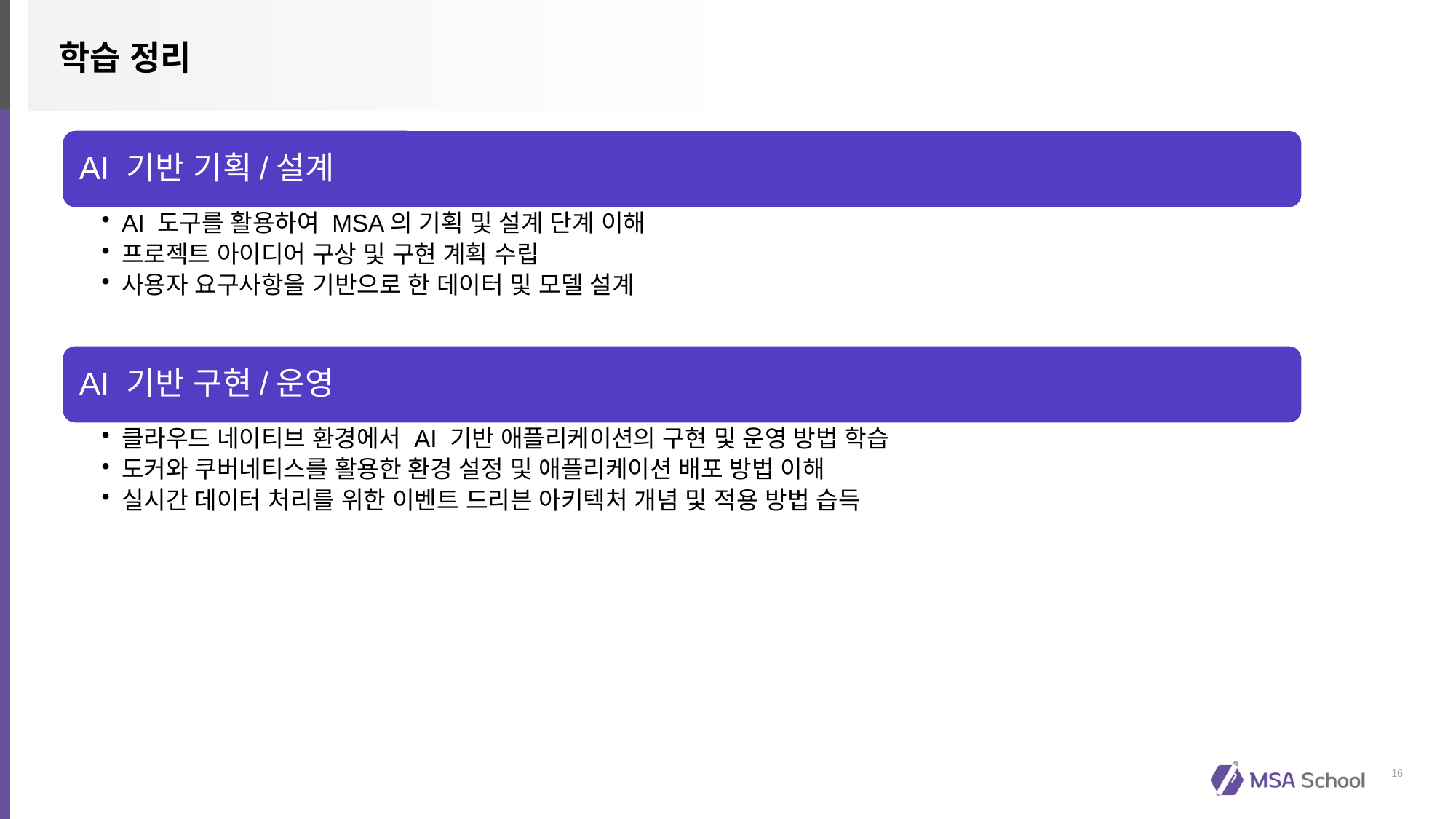

AI 기반 기획/설계
AI 도구를 활용하여 MSA의 기획 및 설계 단계 이해
프로젝트 아이디어 구상 및 구현 계획 수립
사용자 요구사항을 기반으로 한 데이터 및 모델 설계
AI 기반 구현/운영
클라우드 네이티브 환경에서 AI 기반 애플리케이션의 구현 및 운영 방법 학습
도커와 쿠버네티스를 활용한 환경 설정 및 애플리케이션 배포 방법 이해
실시간 데이터 처리를 위한 이벤트 드리븐 아키텍처 개념 및 적용 방법 습득